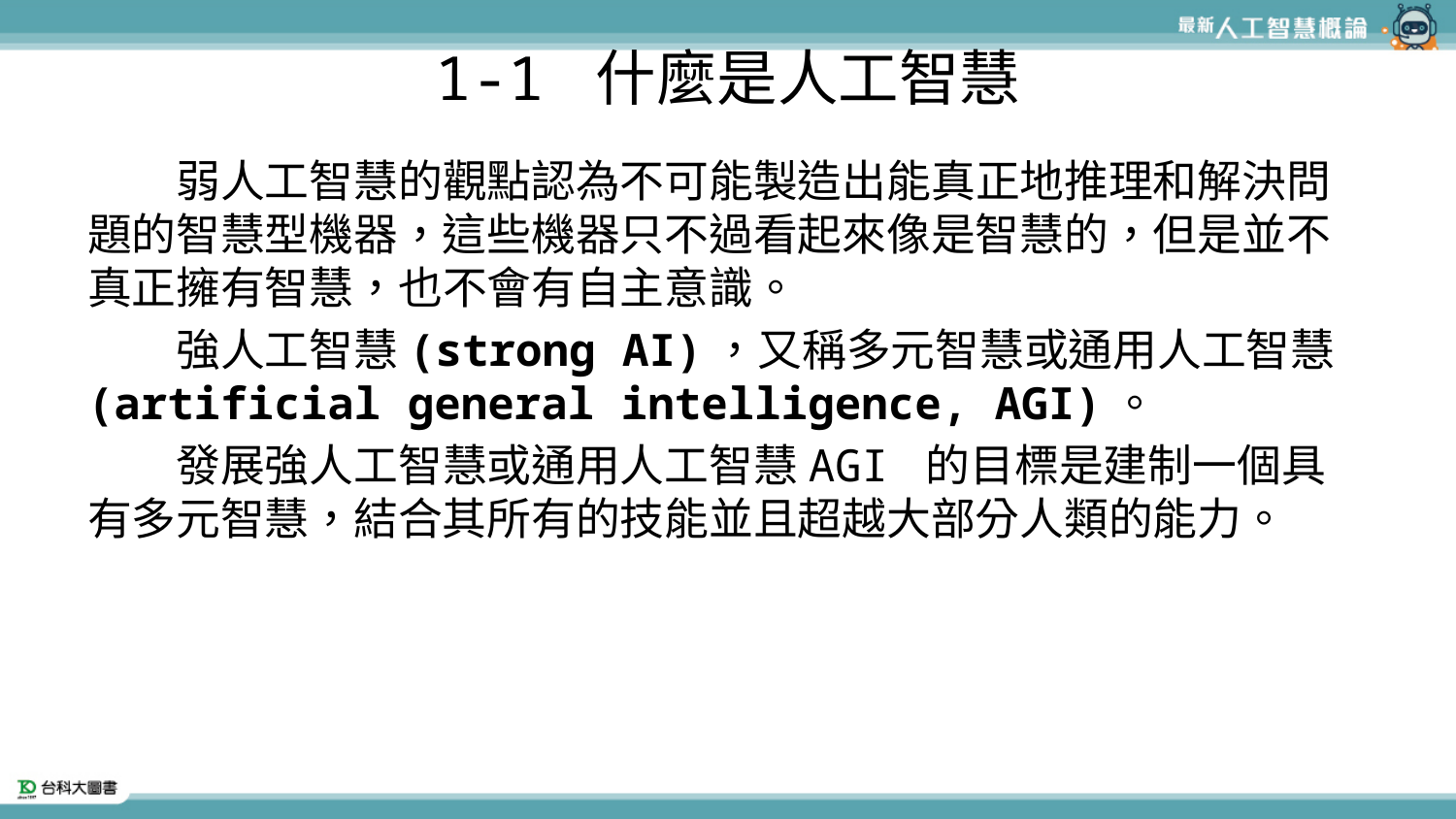

# 1-1 什麼是人工智慧
　　弱人工智慧的觀點認為不可能製造出能真正地推理和解決問題的智慧型機器，這些機器只不過看起來像是智慧的，但是並不真正擁有智慧，也不會有自主意識。
　　強人工智慧(strong AI)，又稱多元智慧或通用人工智慧(artificial general intelligence, AGI)。
　　發展強人工智慧或通用人工智慧AGI 的目標是建制一個具有多元智慧，結合其所有的技能並且超越大部分人類的能力。